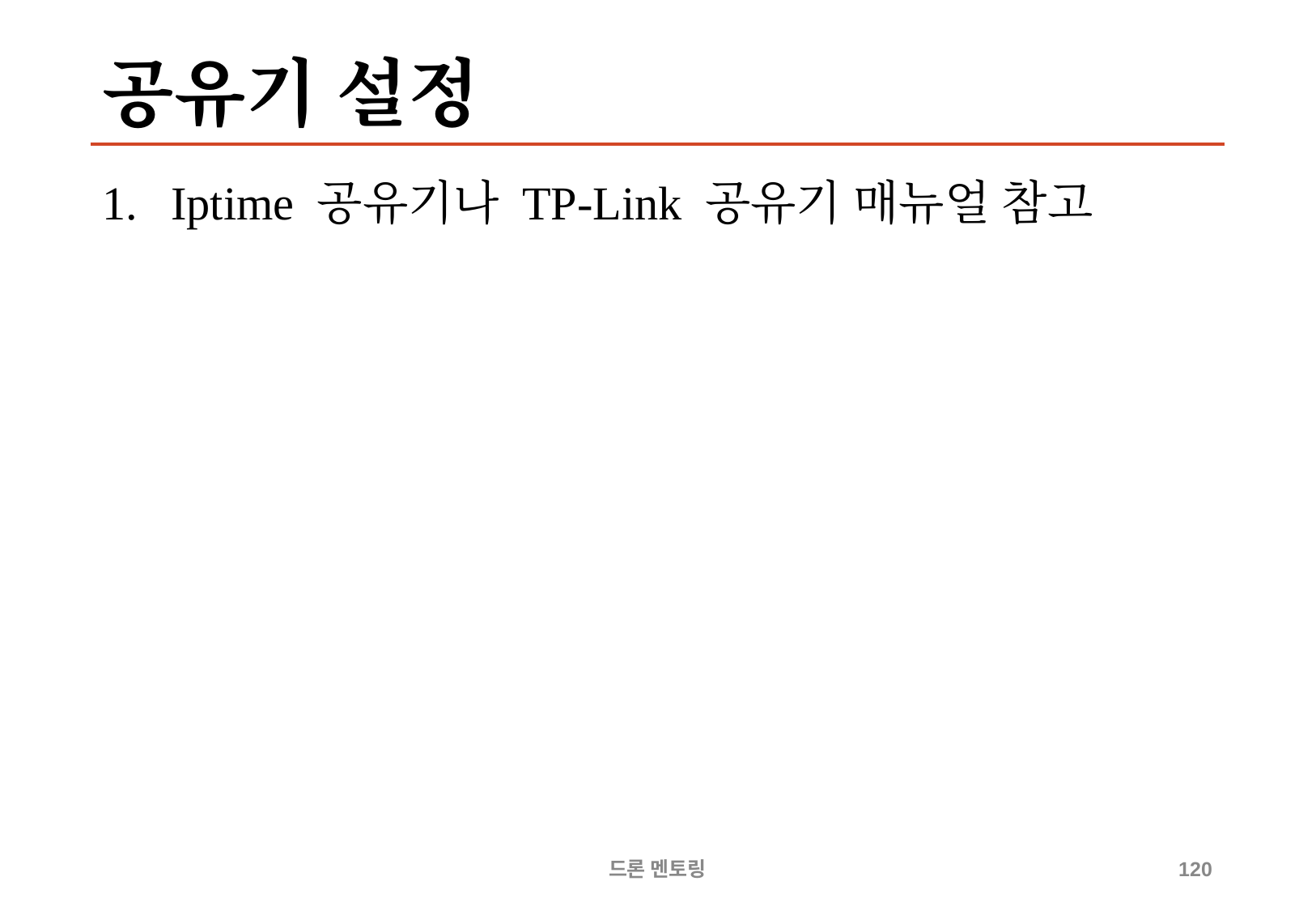

# 공유기 설정
Iptime 공유기나 TP-Link 공유기 매뉴얼 참고
드론 멘토링
120